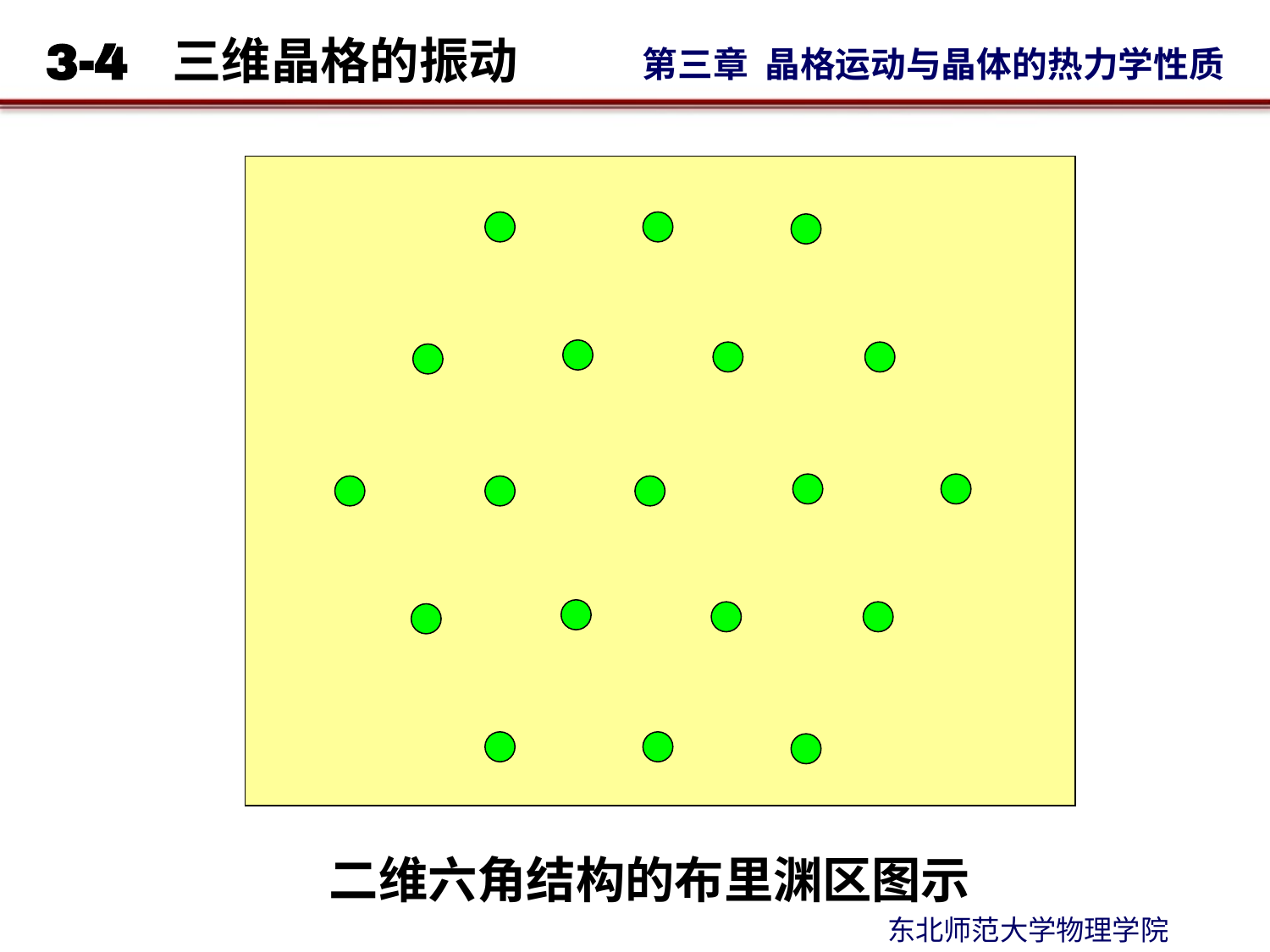

3

3
3

3
3

3

Ⅱ

2
Ⅱ
2

Ⅱ
2
Ⅱ
2

Ⅱ
2
2
Ⅱ

1

        二维六角结构的布里渊区图示